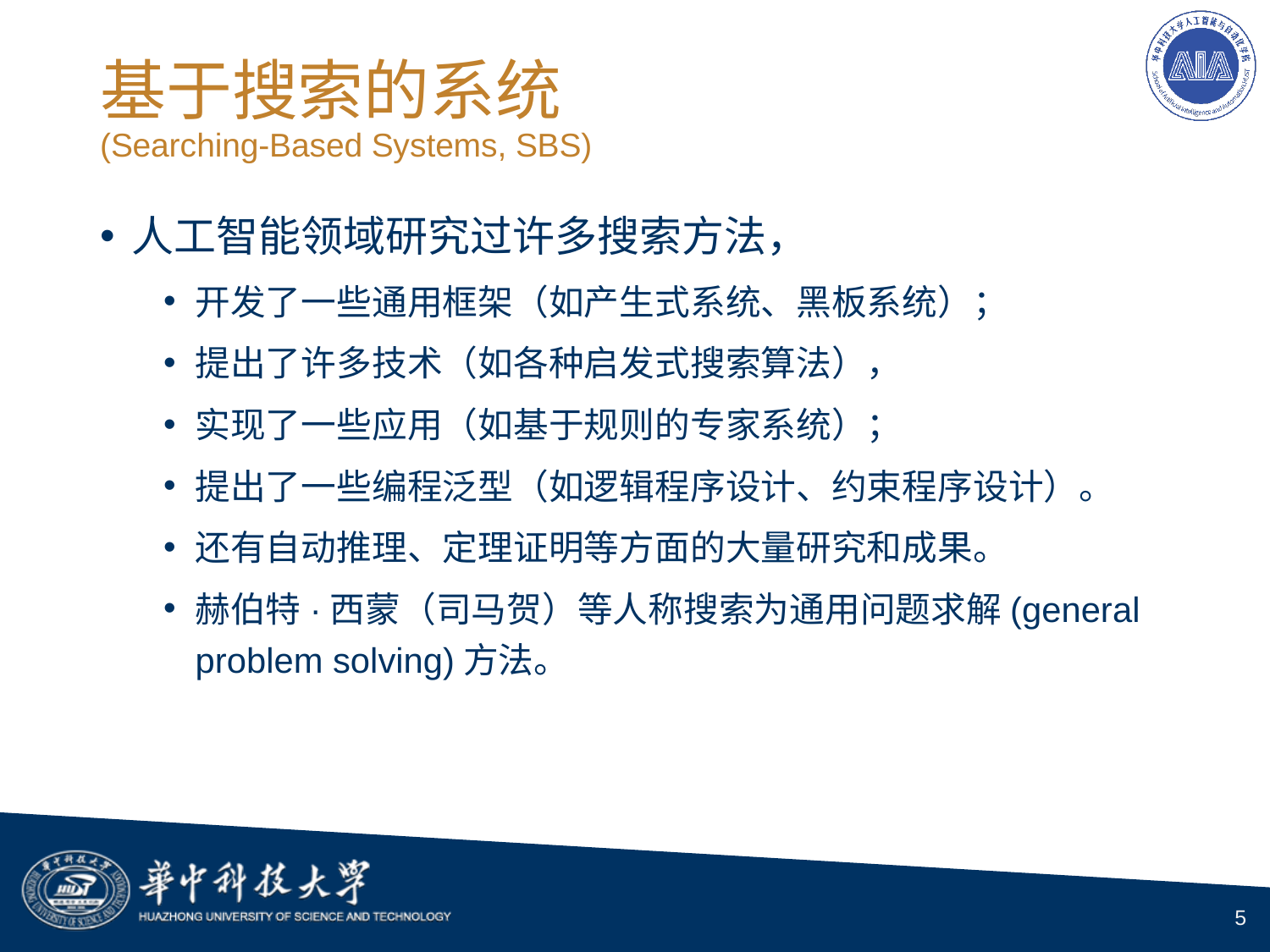

# 基于搜索的系统 (Searching-Based Systems, SBS)
人工智能领域研究过许多搜索方法，
开发了一些通用框架（如产生式系统、黑板系统）；
提出了许多技术（如各种启发式搜索算法），
实现了一些应用（如基于规则的专家系统）；
提出了一些编程泛型（如逻辑程序设计、约束程序设计）。
还有自动推理、定理证明等方面的大量研究和成果。
赫伯特·西蒙（司马贺）等人称搜索为通用问题求解(general problem solving)方法。
5